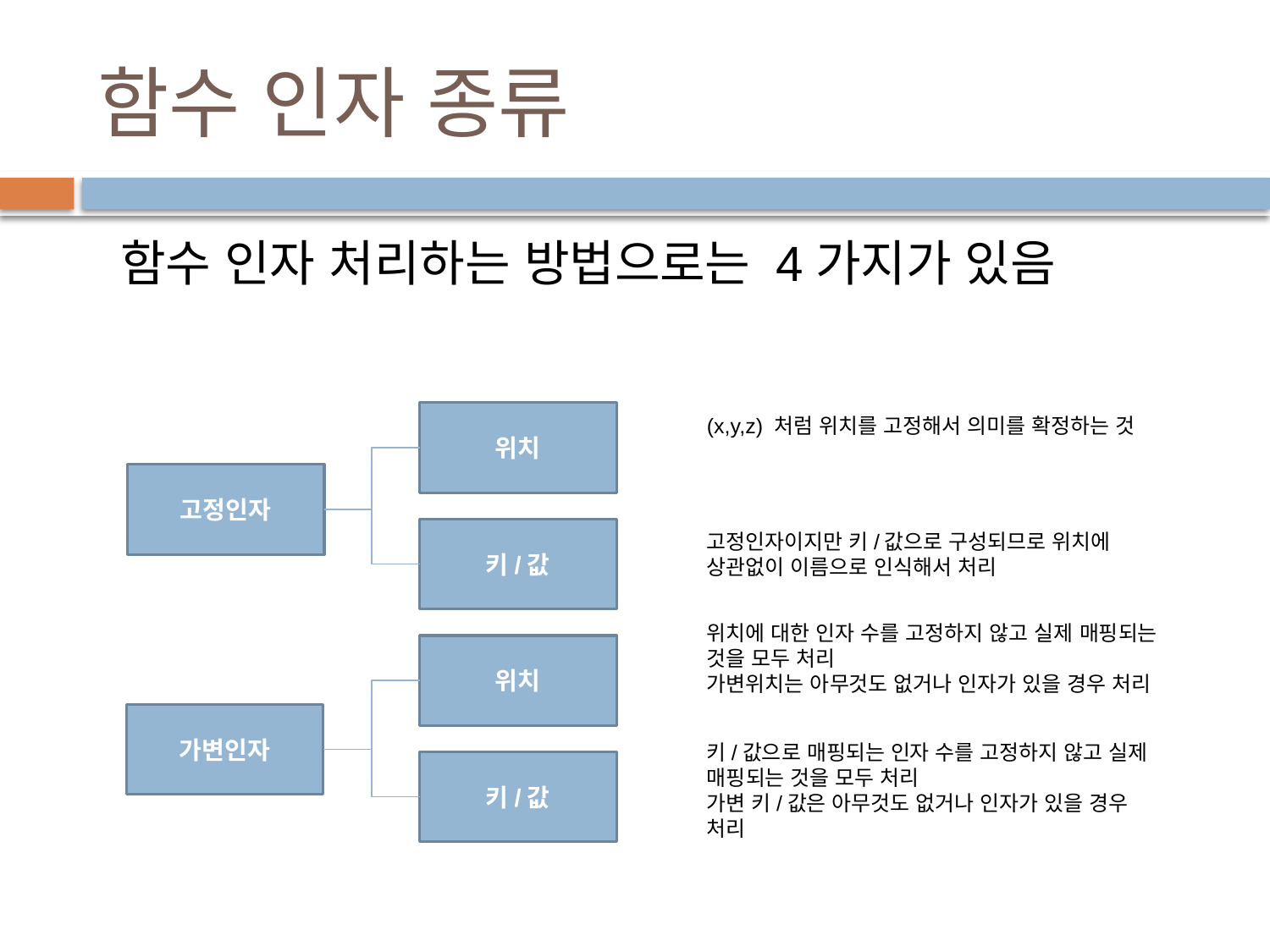

# 함수 인자 종류
함수 인자 처리하는 방법으로는 4가지가 있음
위치
고정인자
키/값
위치
가변인자
키/값
(x,y,z) 처럼 위치를 고정해서 의미를 확정하는 것
고정인자이지만 키/값으로 구성되므로 위치에 상관없이 이름으로 인식해서 처리
위치에 대한 인자 수를 고정하지 않고 실제 매핑되는 것을 모두 처리
가변위치는 아무것도 없거나 인자가 있을 경우 처리
키/값으로 매핑되는 인자 수를 고정하지 않고 실제 매핑되는 것을 모두 처리
가변 키/값은 아무것도 없거나 인자가 있을 경우 처리